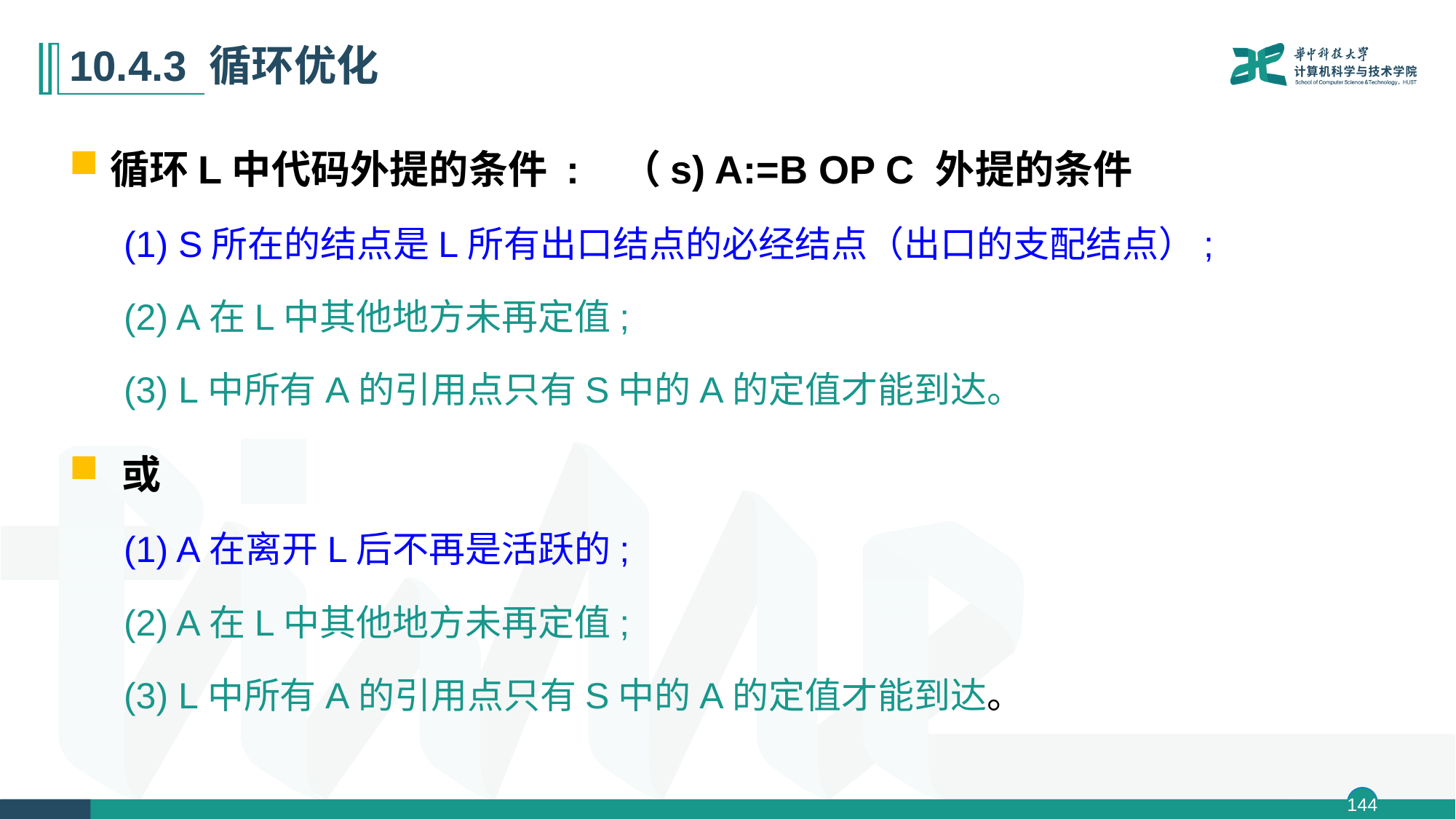

# 10.4.3 循环优化
循环L中代码外提的条件 :   （s) A:=B OP C 外提的条件
(1) S所在的结点是L所有出口结点的必经结点（出口的支配结点）;
(2) A在L中其他地方未再定值;
(3) L中所有A的引用点只有S中的A的定值才能到达。
或
(1) A在离开L后不再是活跃的;
(2) A在L中其他地方未再定值;
(3) L中所有A的引用点只有S中的A的定值才能到达。